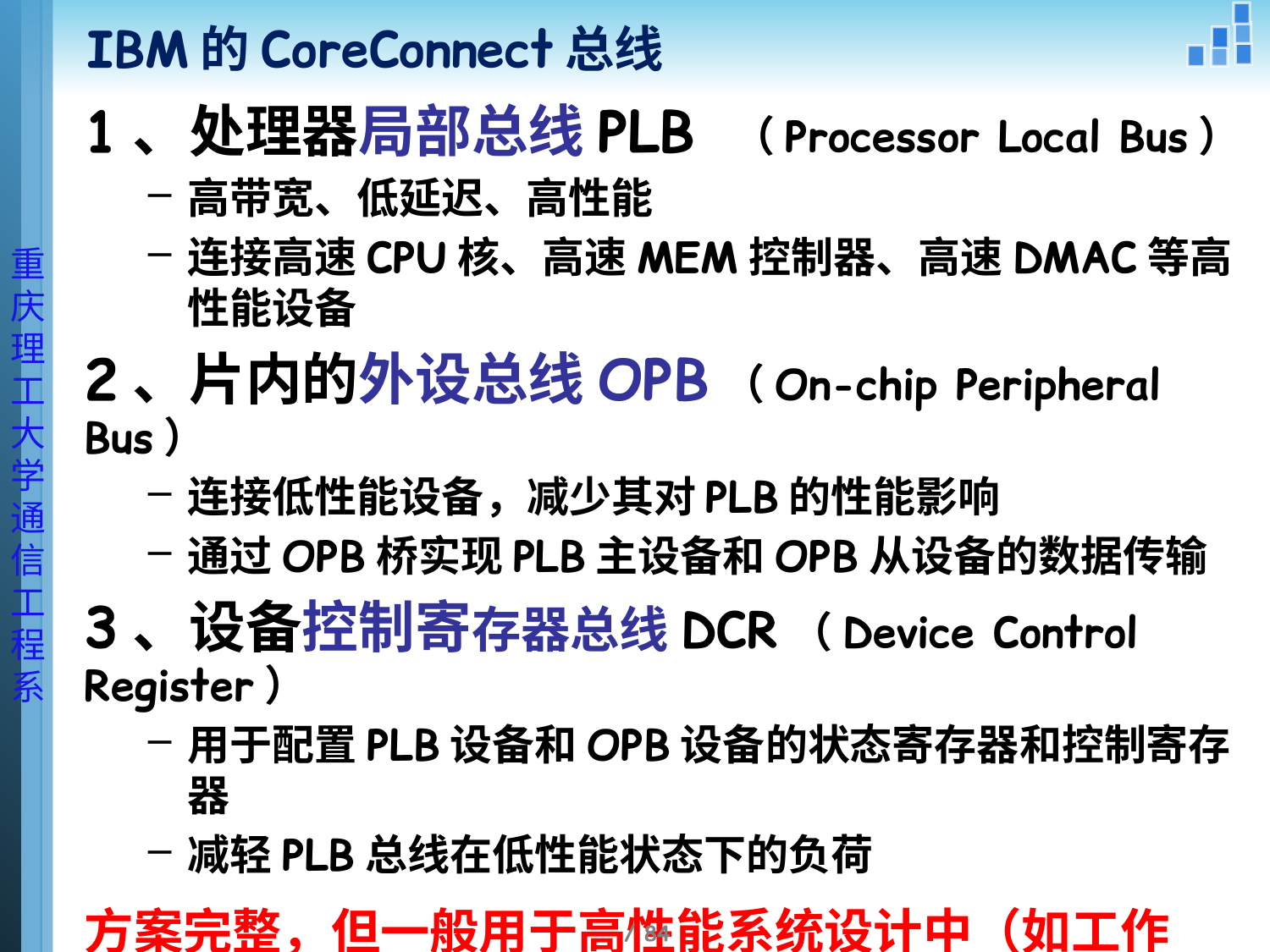

# IBM的CoreConnect总线
1、处理器局部总线PLB （Processor Local Bus）
高带宽、低延迟、高性能
连接高速CPU核、高速MEM控制器、高速DMAC等高性能设备
2、片内的外设总线OPB（On-chip Peripheral Bus）
连接低性能设备，减少其对PLB的性能影响
通过OPB桥实现PLB主设备和OPB从设备的数据传输
3、设备控制寄存器总线DCR（Device Control Register）
用于配置PLB设备和OPB设备的状态寄存器和控制寄存器
减轻PLB总线在低性能状态下的负荷
方案完整，但一般用于高性能系统设计中（如工作站），不太适合简单的嵌入式系统应用。
32
/ 84